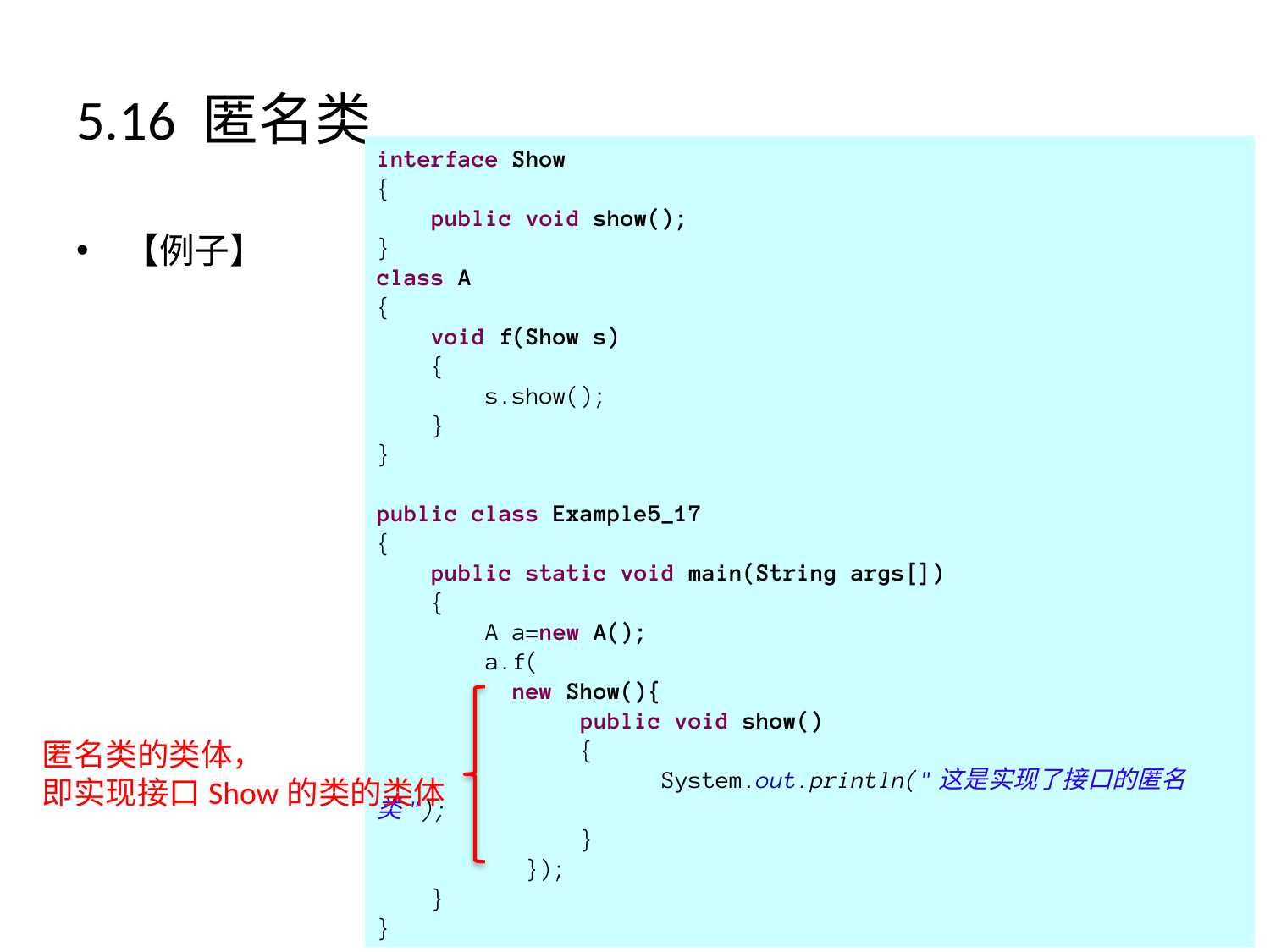

# 5.16 匿名类
interface Show
{
    public void show();
}
class A
{
    void f(Show s)
    {
        s.show();
    }
}

public class Example5_17
{
    public static void main(String args[])
    {
        A a=new A();
        a.f(
          new Show(){
               public void show()
               {
                     System.out.println("这是实现了接口的匿名类");
               }
           });
    }
}
【例子】

匿名类的类体，
即实现接口Show的类的类体
96